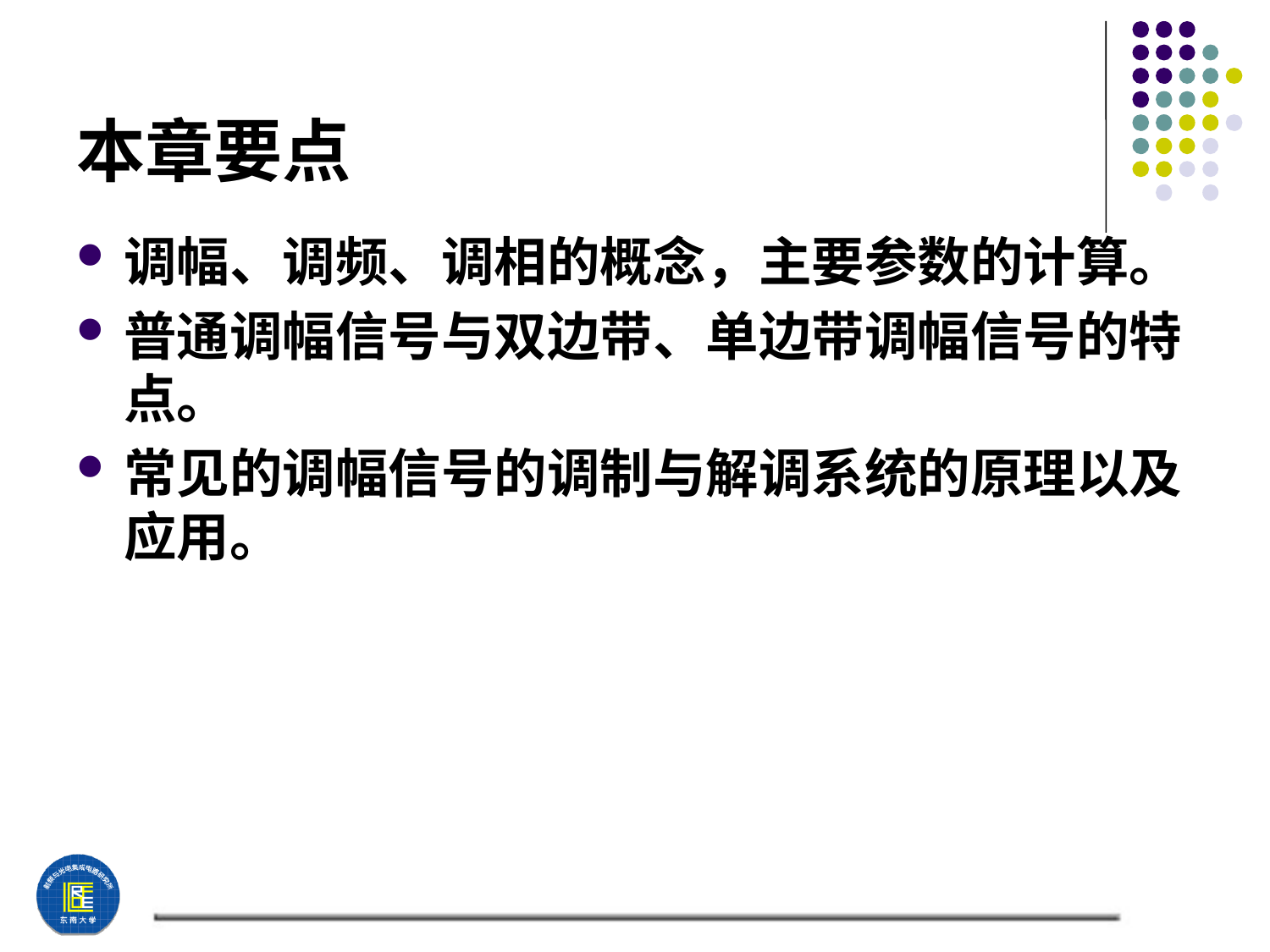

# 本章要点
调幅、调频、调相的概念，主要参数的计算。
普通调幅信号与双边带、单边带调幅信号的特点。
常见的调幅信号的调制与解调系统的原理以及应用。